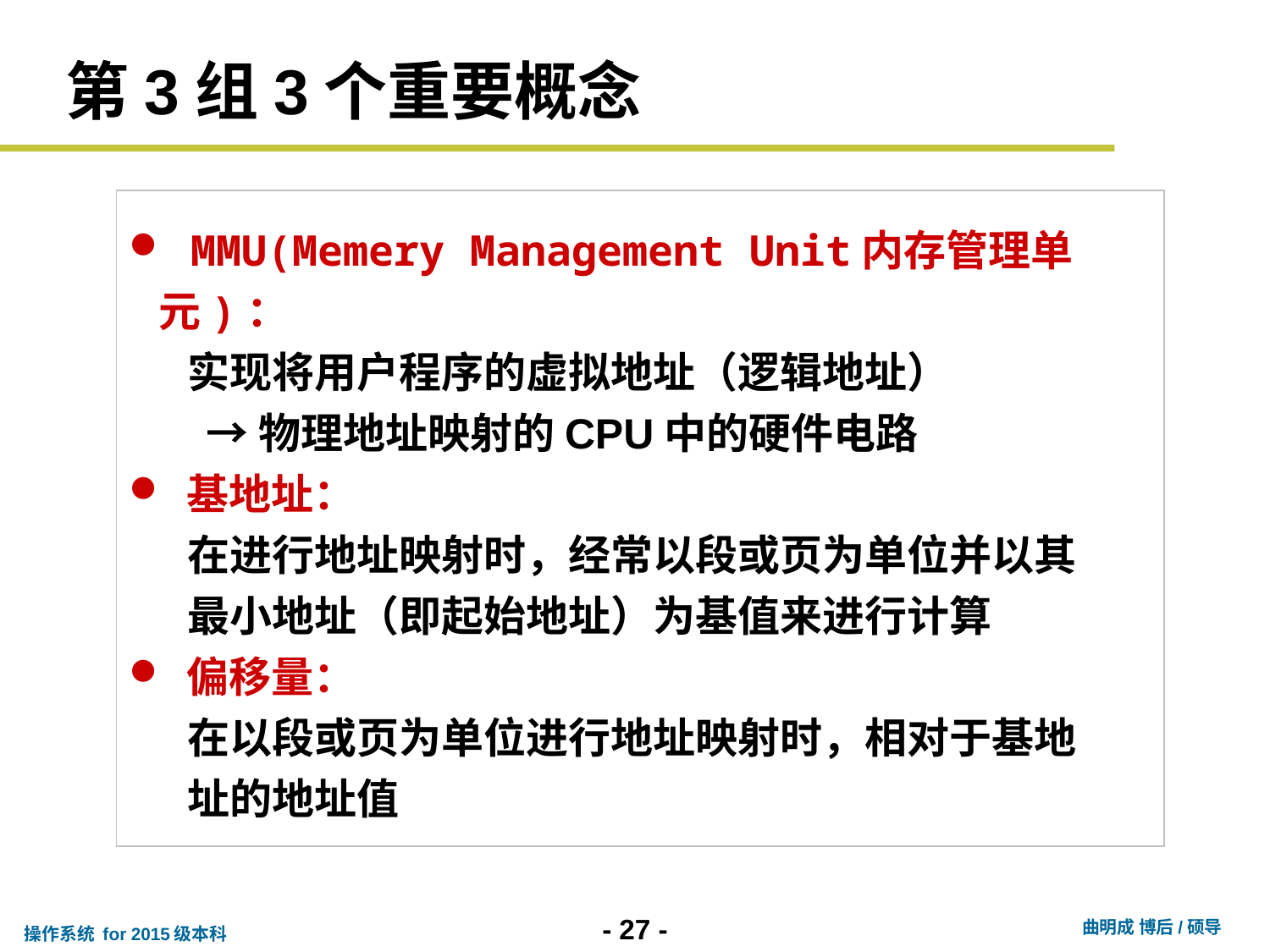

# 第3组3个重要概念
  MMU(Memery Management Unit内存管理单元)：
   实现将用户程序的虚拟地址（逻辑地址）
     → 物理地址映射的CPU中的硬件电路
 基地址：
   在进行地址映射时，经常以段或页为单位并以其
   最小地址（即起始地址）为基值来进行计算
 偏移量：
   在以段或页为单位进行地址映射时，相对于基地
   址的地址值